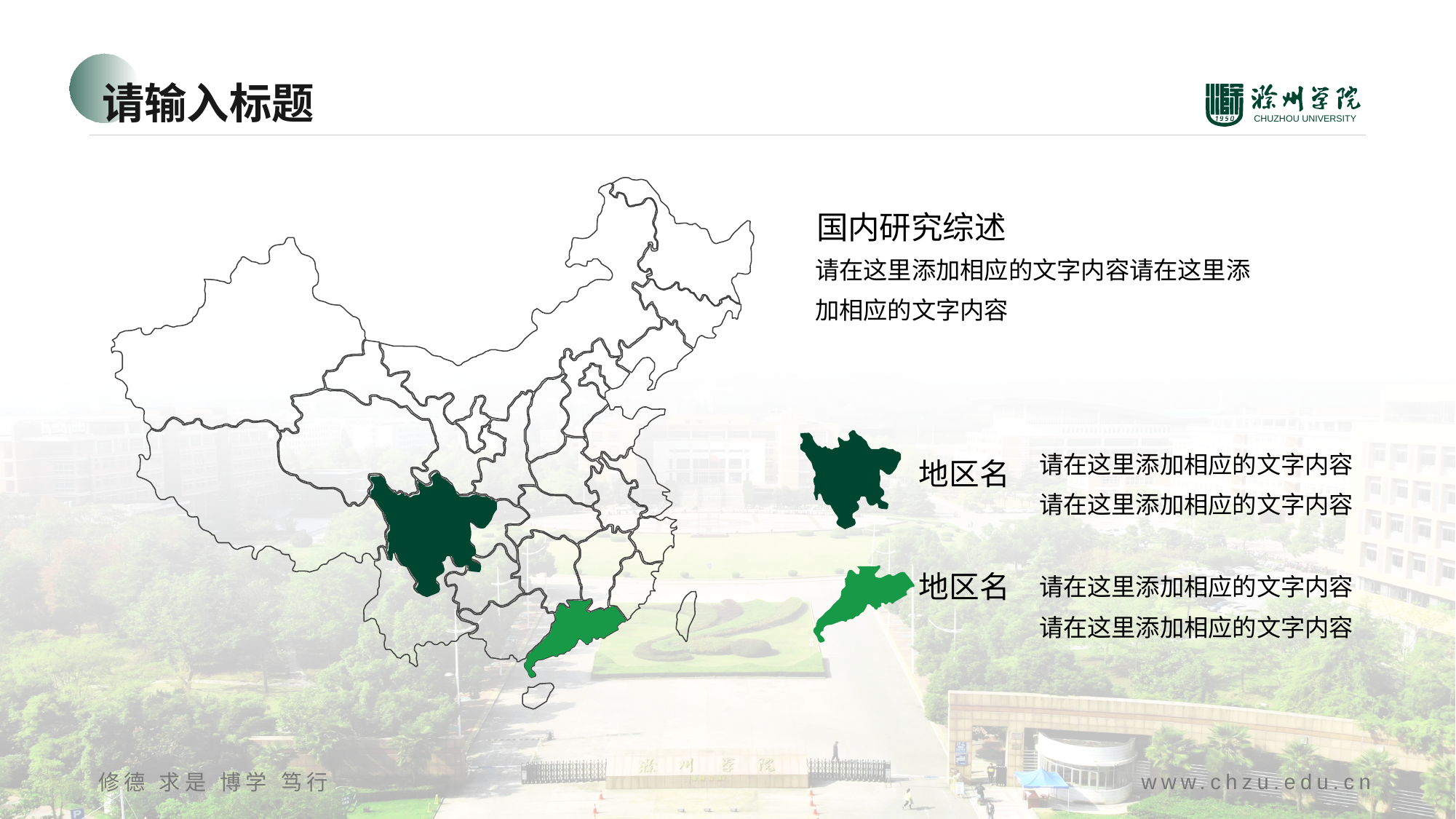

请输入标题

国内研究综述
请在这里添加相应的文字内容请在这里添加相应的文字内容

请在这里添加相应的文字内容请在这里添加相应的文字内容
地区名

请在这里添加相应的文字内容请在这里添加相应的文字内容
地区名